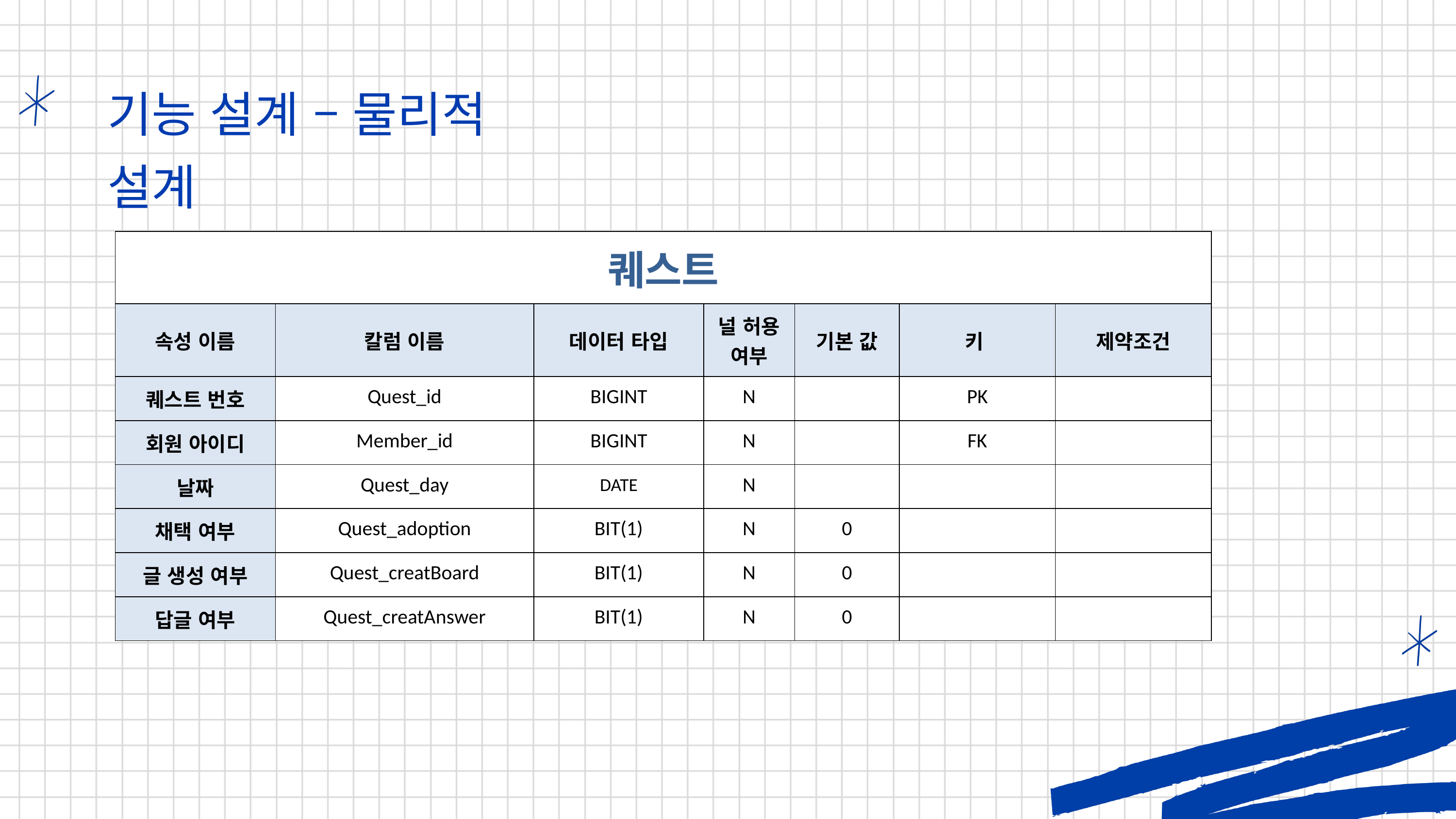

기능 설계 – 물리적 설계

| 퀘스트 |  |  |  |  |  |  |
| --- | --- | --- | --- | --- | --- | --- |
| 속성 이름 | 칼럼 이름 | 데이터 타입 | 널 허용 여부 | 기본 값 | 키 | 제약조건 |
| 퀘스트 번호 | Quest\_id | BIGINT | N |  | PK |  |
| 회원 아이디 | Member\_id | BIGINT | N |  | FK |  |
| 날짜 | Quest\_day | DATE | N |  |  |  |
| 채택 여부 | Quest\_adoption | BIT(1) | N | 0 |  |  |
| 글 생성 여부 | Quest\_creatBoard | BIT(1) | N | 0 |  |  |
| 답글 여부 | Quest\_creatAnswer | BIT(1) | N | 0 |  |  |